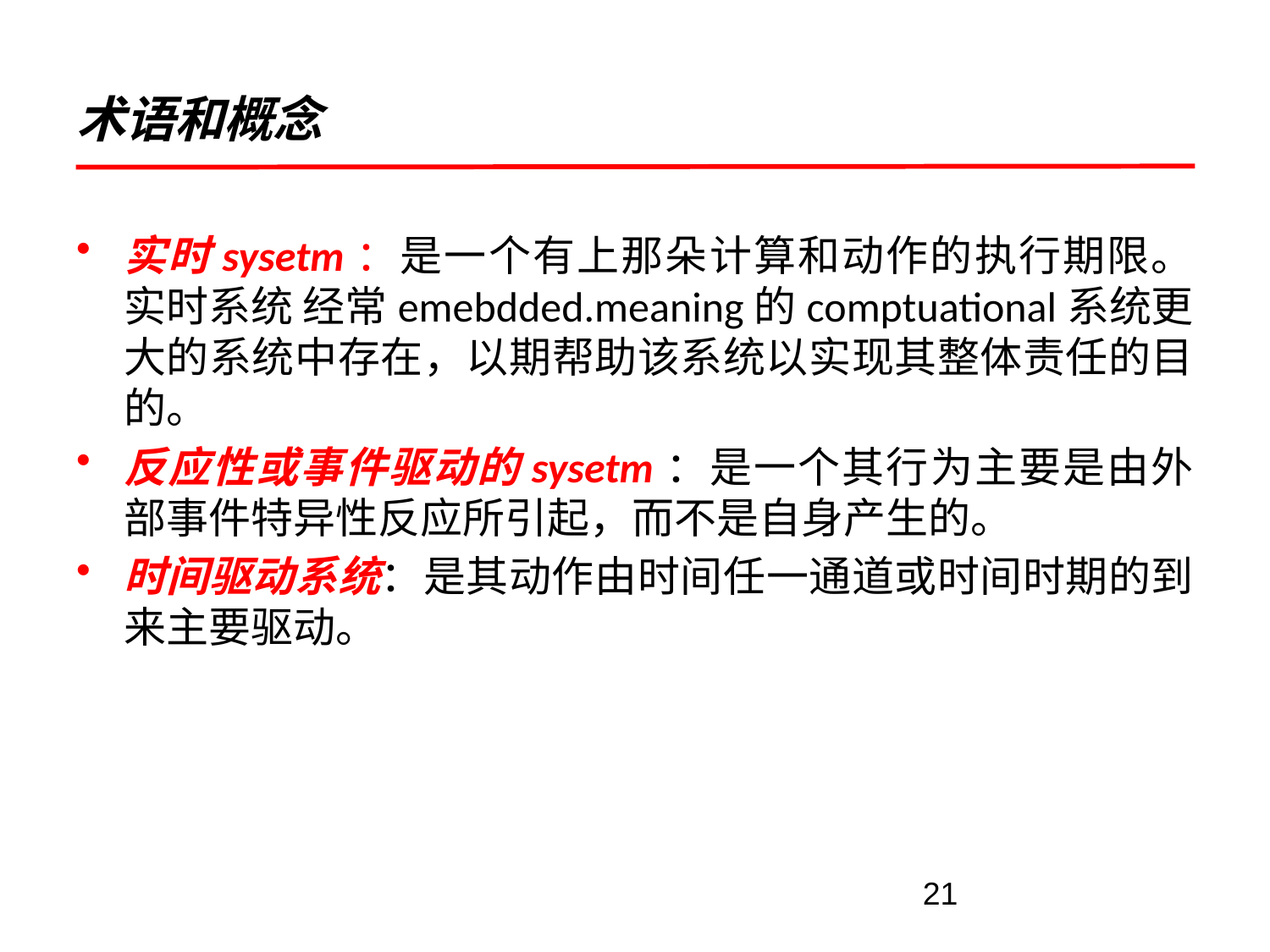

# 术语和概念
实时sysetm：是一个有上那朵计算和动作的执行期限。实时系统 经常emebdded.meaning的comptuational系统更大的系统中存在，以期帮助该系统以实现其整体责任的目的。
反应性或事件驱动的sysetm：是一个其行为主要是由外部事件特异性反应所引起，而不是自身产生的。
时间驱动系统：是其动作由时间任一通道或时间时期的到来主要驱动。
21